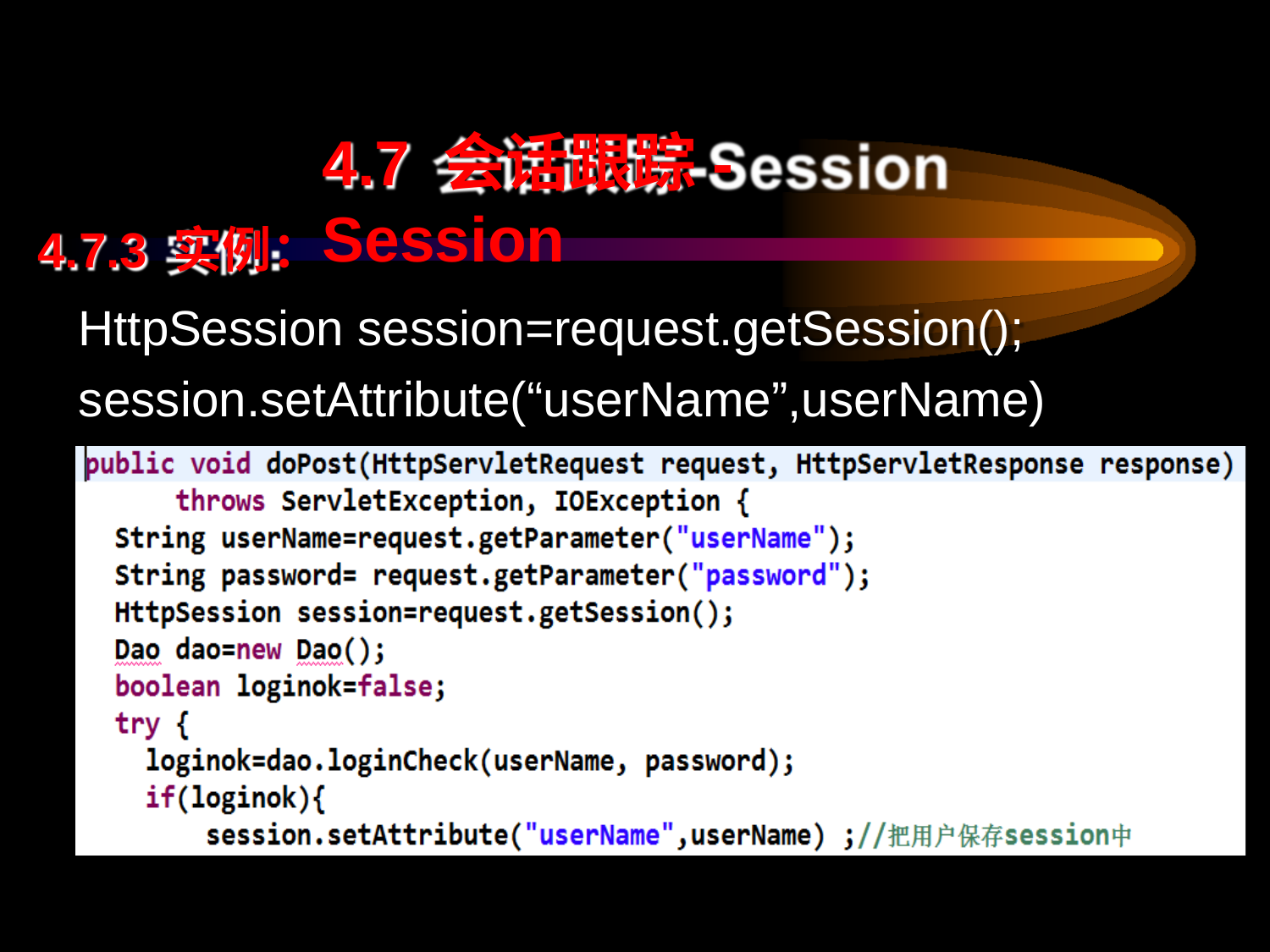

# 4.7 会话跟踪-Session

4.7.3 实例：
HttpSession session=request.getSession();  session.setAttribute(“userName”,userName)；